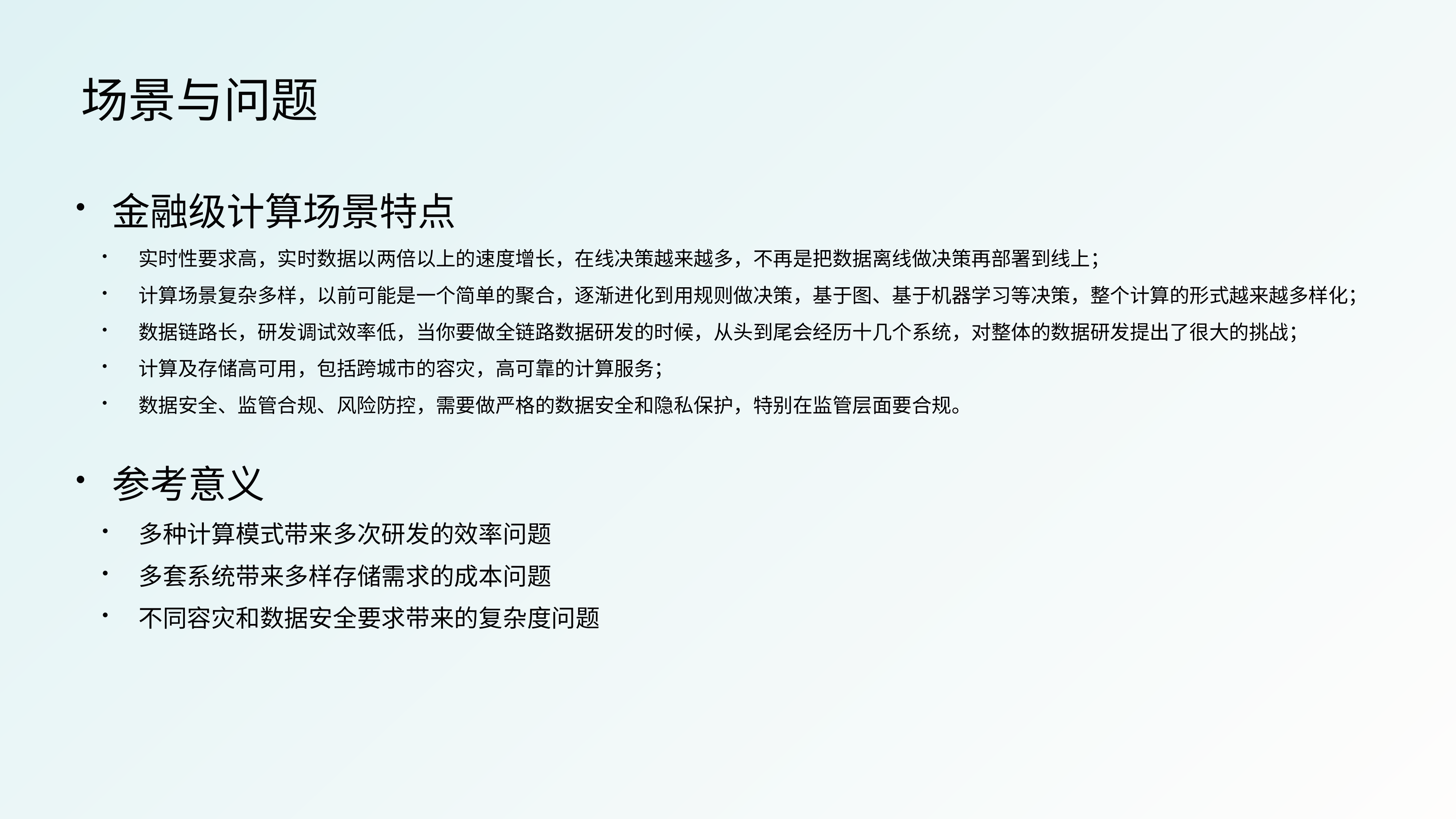

# 场景与问题
金融级计算场景特点
实时性要求高，实时数据以两倍以上的速度增长，在线决策越来越多，不再是把数据离线做决策再部署到线上；
计算场景复杂多样，以前可能是一个简单的聚合，逐渐进化到用规则做决策，基于图、基于机器学习等决策，整个计算的形式越来越多样化；
数据链路长，研发调试效率低，当你要做全链路数据研发的时候，从头到尾会经历十几个系统，对整体的数据研发提出了很大的挑战；
计算及存储高可用，包括跨城市的容灾，高可靠的计算服务；
数据安全、监管合规、风险防控，需要做严格的数据安全和隐私保护，特别在监管层面要合规。
参考意义
多种计算模式带来多次研发的效率问题
多套系统带来多样存储需求的成本问题
不同容灾和数据安全要求带来的复杂度问题